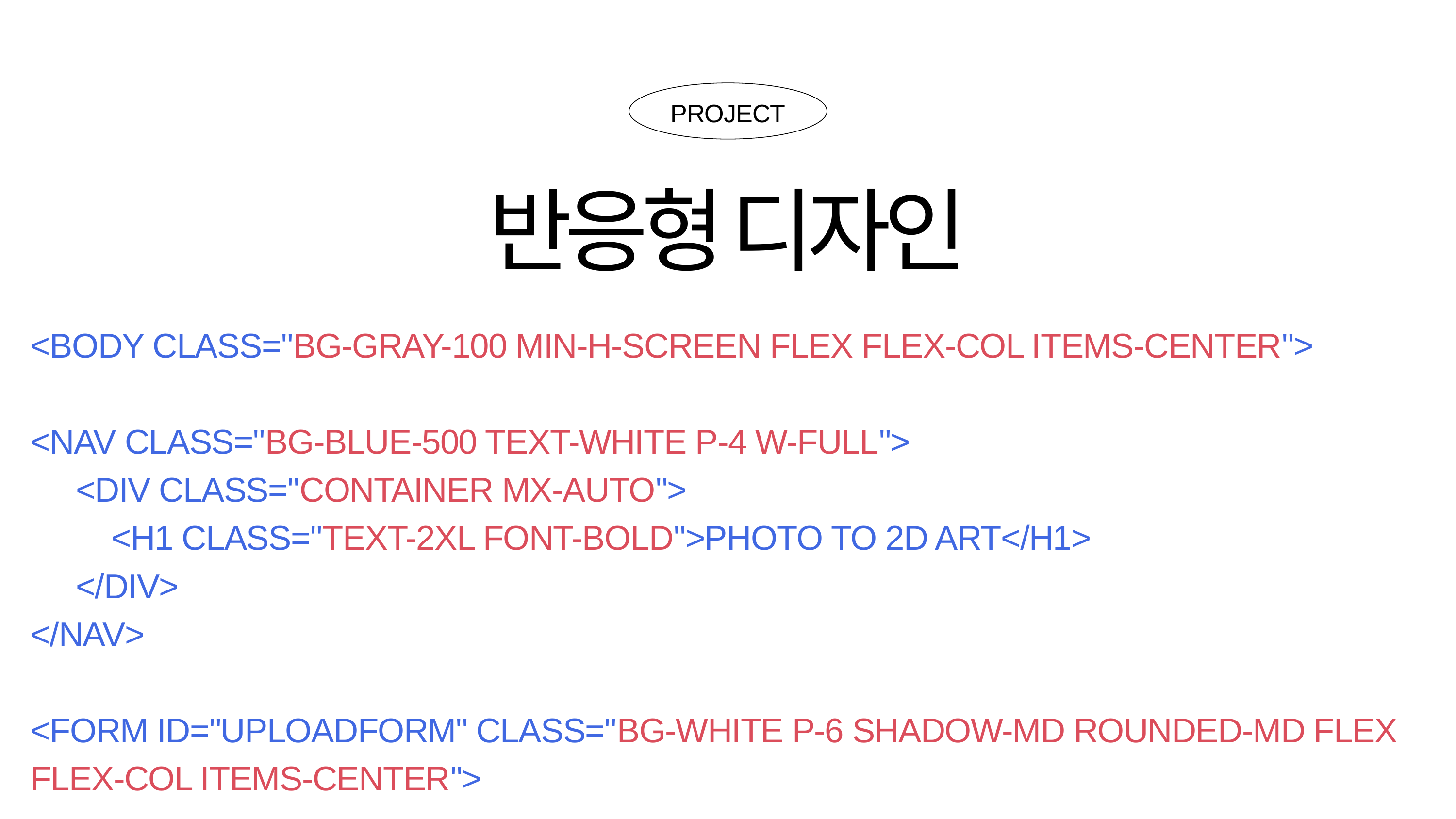

PROJECT
반응형 디자인
<BODY CLASS="BG-GRAY-100 MIN-H-SCREEN FLEX FLEX-COL ITEMS-CENTER">

<NAV CLASS="BG-BLUE-500 TEXT-WHITE P-4 W-FULL">
     <DIV CLASS="CONTAINER MX-AUTO">
         <H1 CLASS="TEXT-2XL FONT-BOLD">PHOTO TO 2D ART</H1>
     </DIV>
</NAV>

<FORM ID="UPLOADFORM" CLASS="BG-WHITE P-6 SHADOW-MD ROUNDED-MD FLEX FLEX-COL ITEMS-CENTER">